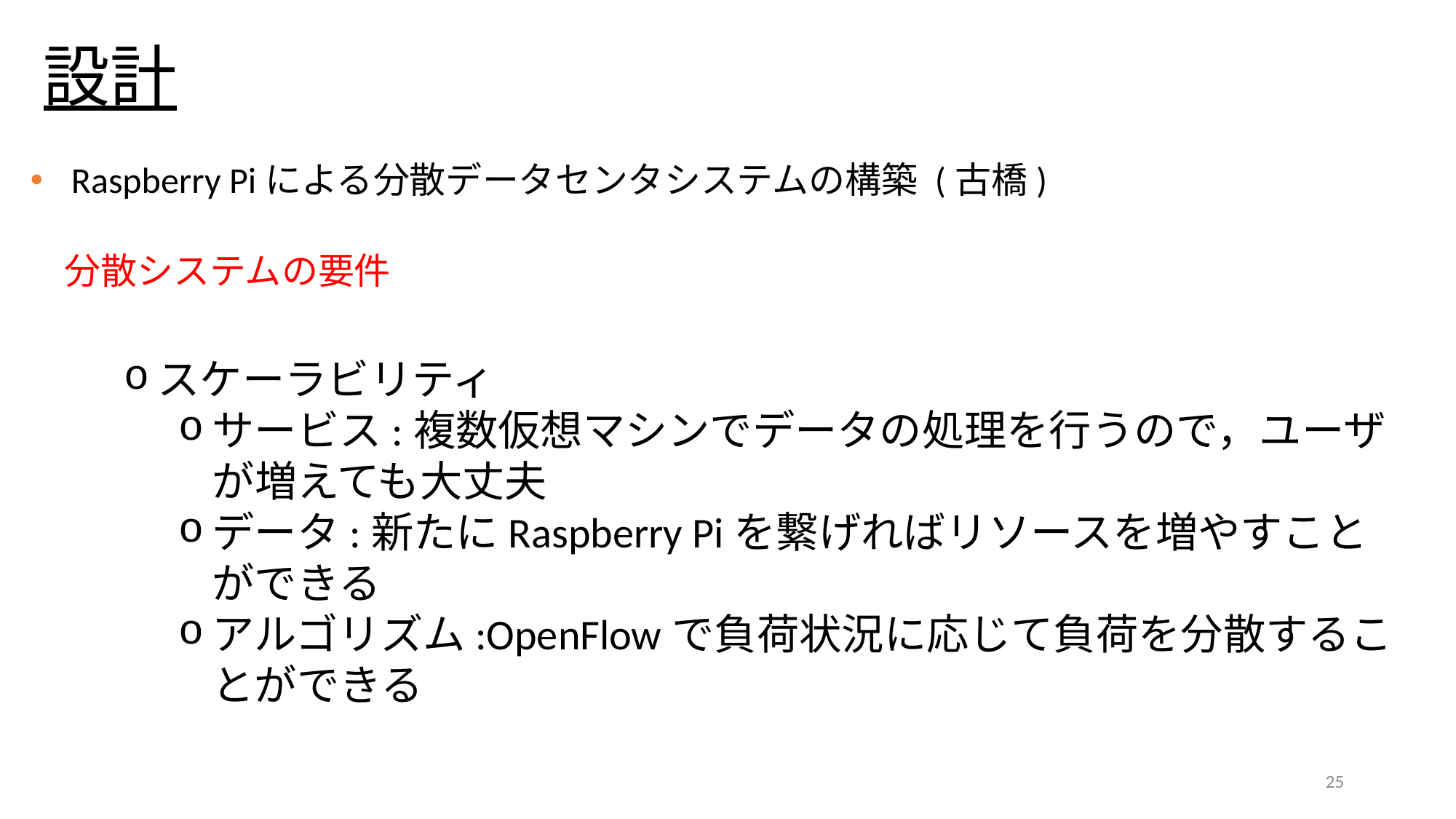

# 設計
Raspberry Piによる分散データセンタシステムの構築 (古橋)
分散システムの要件
スケーラビリティ
サービス:複数仮想マシンでデータの処理を行うので，ユーザが増えても大丈夫
データ:新たにRaspberry Piを繋げればリソースを増やすことができる
アルゴリズム:OpenFlowで負荷状況に応じて負荷を分散することができる
25